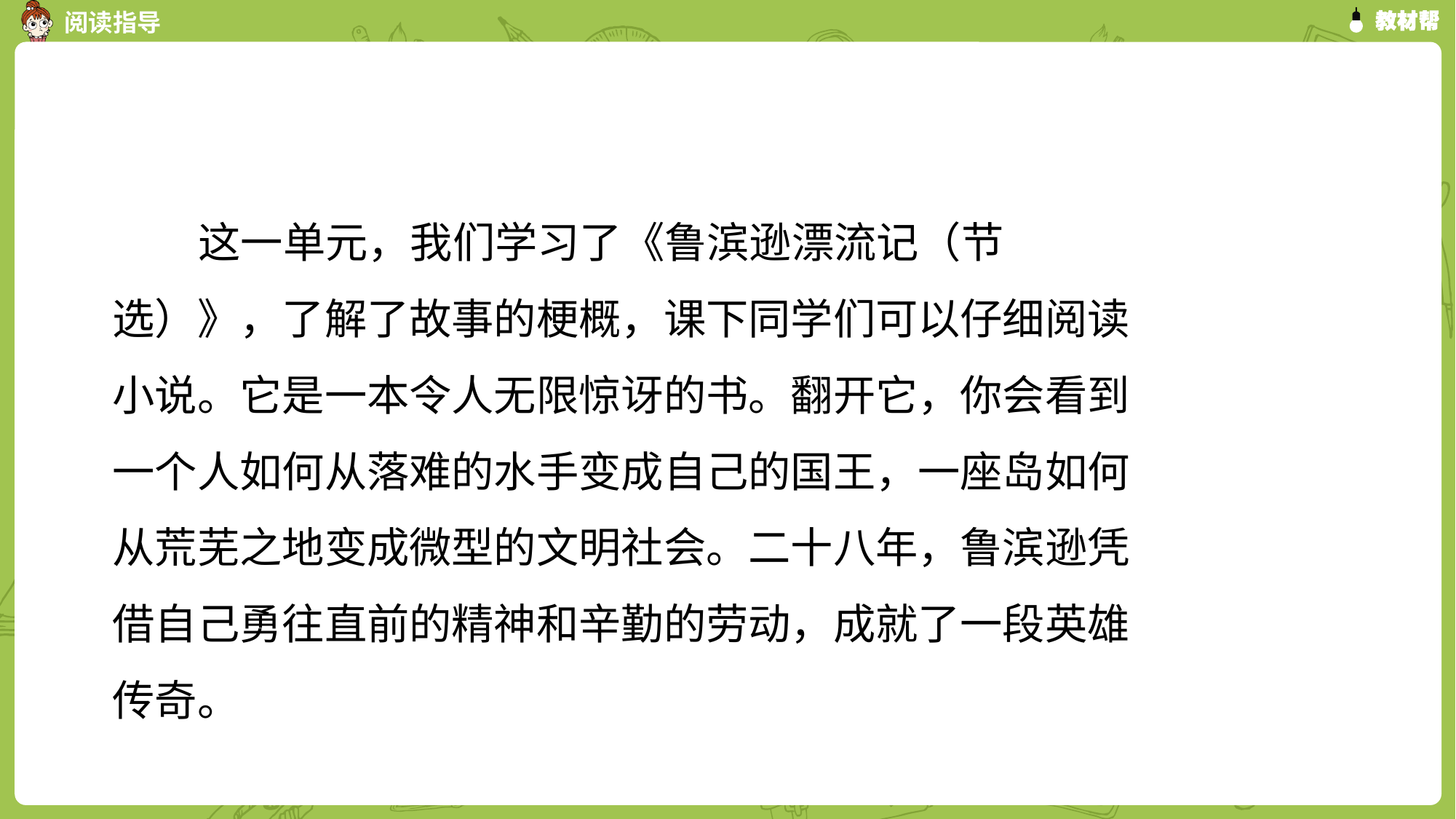

这一单元，我们学习了《鲁滨逊漂流记（节选）》，了解了故事的梗概，课下同学们可以仔细阅读小说。它是一本令人无限惊讶的书。翻开它，你会看到一个人如何从落难的水手变成自己的国王，一座岛如何从荒芜之地变成微型的文明社会。二十八年，鲁滨逊凭借自己勇往直前的精神和辛勤的劳动，成就了一段英雄传奇。